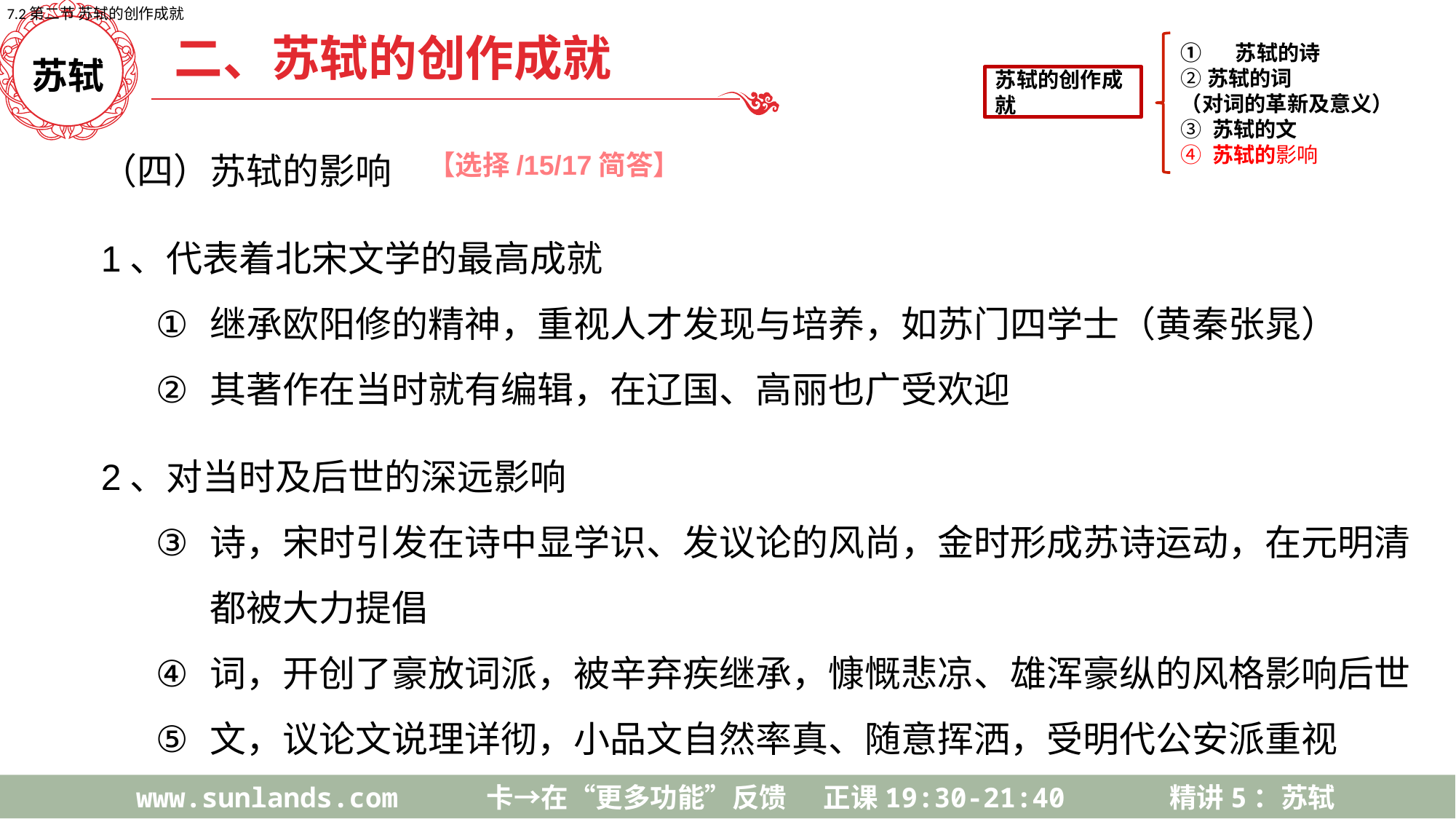

7.2第二节 苏轼的创作成就

二、苏轼的创作成就

苏轼的创作成就
苏轼的诗
②苏轼的词
（对词的革新及意义）
③ 苏轼的文
④ 苏轼的影响
苏轼

（四）苏轼的影响
1、代表着北宋文学的最高成就
继承欧阳修的精神，重视人才发现与培养，如苏门四学士（黄秦张晁）
其著作在当时就有编辑，在辽国、高丽也广受欢迎
2、对当时及后世的深远影响
诗，宋时引发在诗中显学识、发议论的风尚，金时形成苏诗运动，在元明清都被大力提倡
词，开创了豪放词派，被辛弃疾继承，慷慨悲凉、雄浑豪纵的风格影响后世
文，议论文说理详彻，小品文自然率真、随意挥洒，受明代公安派重视
【选择/15/17简答】